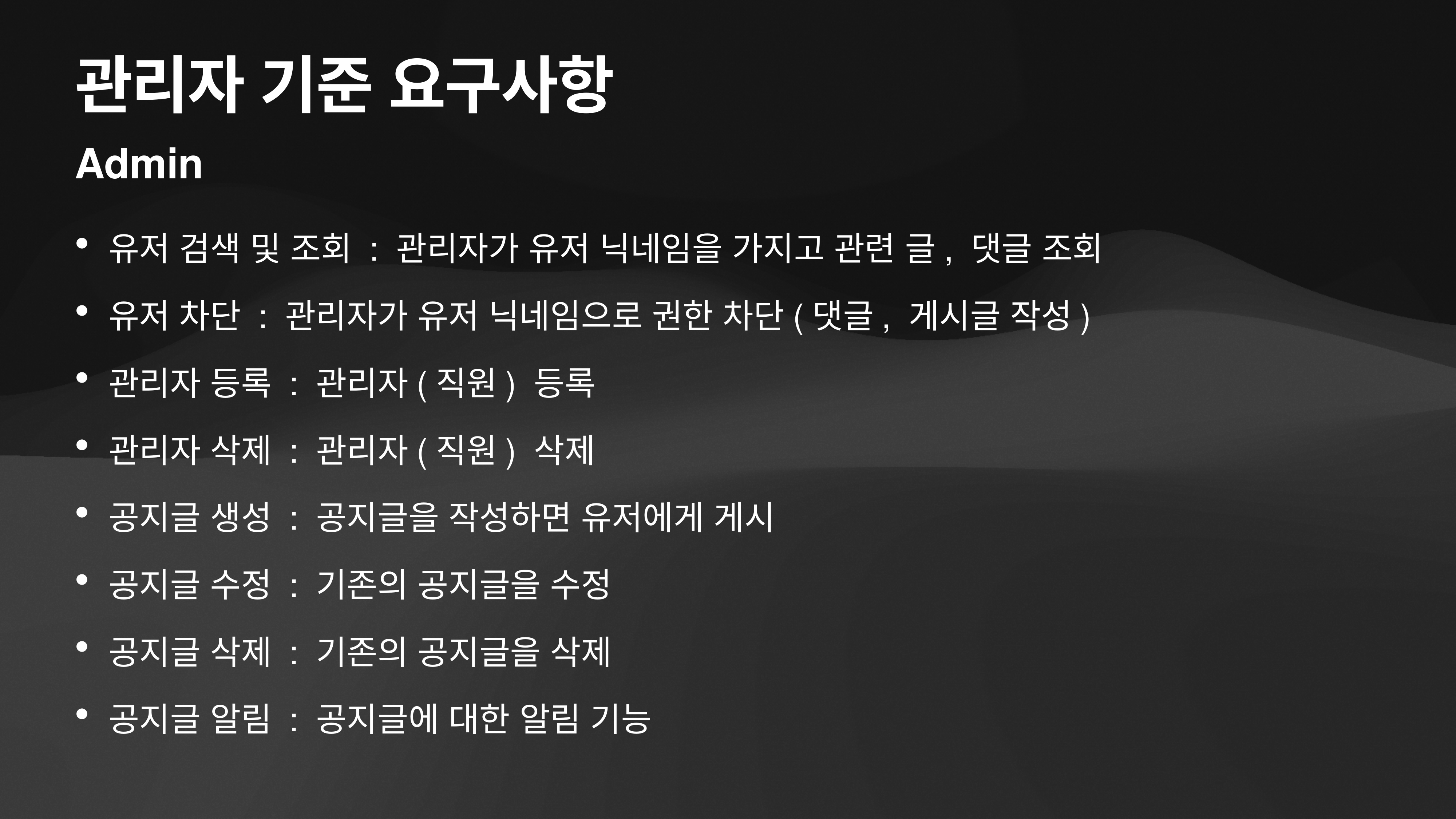

# 관리자 기준 요구사항
Admin
유저 검색 및 조회 : 관리자가 유저 닉네임을 가지고 관련 글, 댓글 조회
유저 차단 : 관리자가 유저 닉네임으로 권한 차단(댓글, 게시글 작성)
관리자 등록 : 관리자(직원) 등록
관리자 삭제 : 관리자(직원) 삭제
공지글 생성 : 공지글을 작성하면 유저에게 게시
공지글 수정 : 기존의 공지글을 수정
공지글 삭제 : 기존의 공지글을 삭제
공지글 알림 : 공지글에 대한 알림 기능